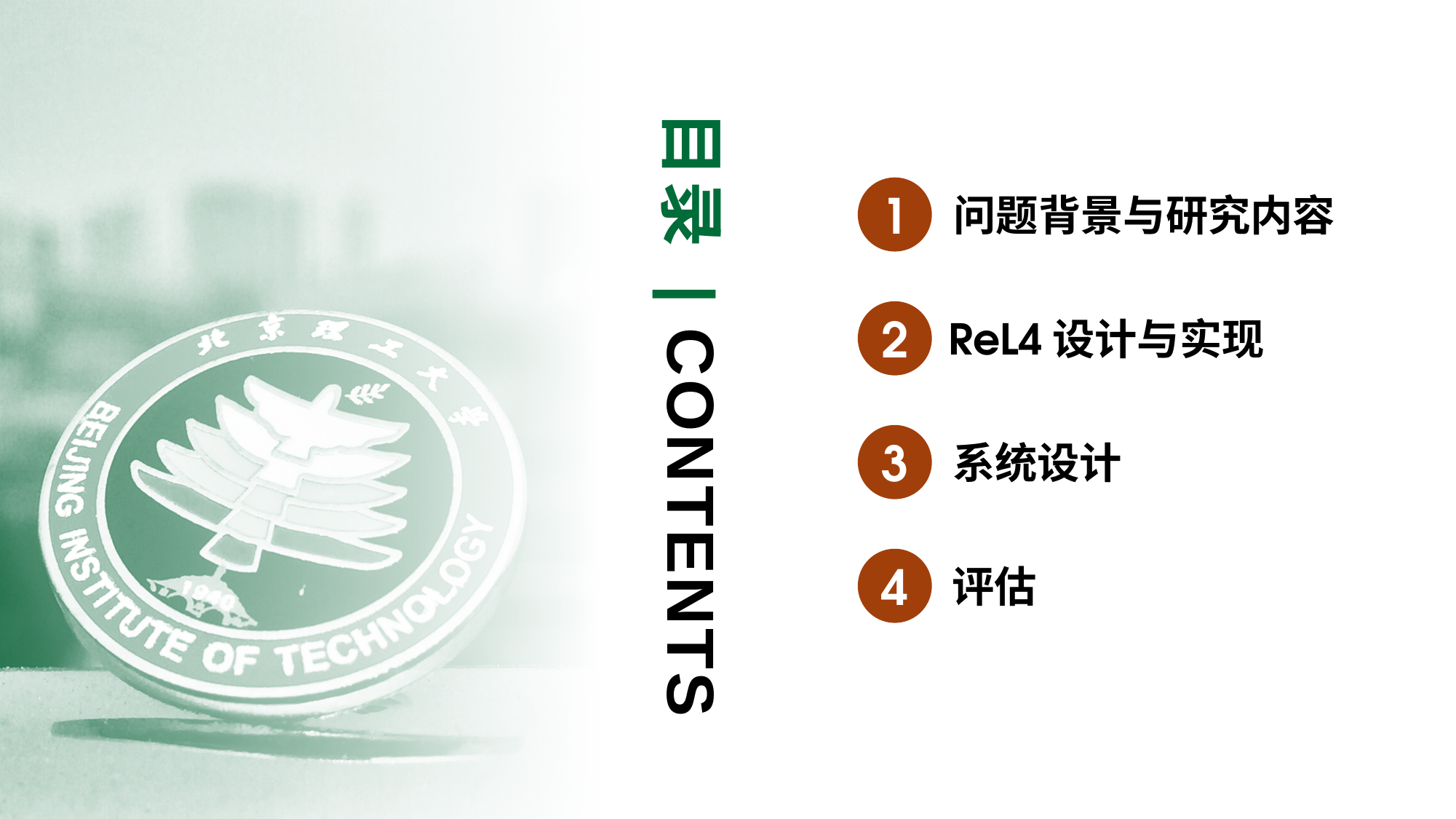

目录 | CONTENTS
1
问题背景与研究内容
2
ReL4设计与实现
3
系统设计
4
评估